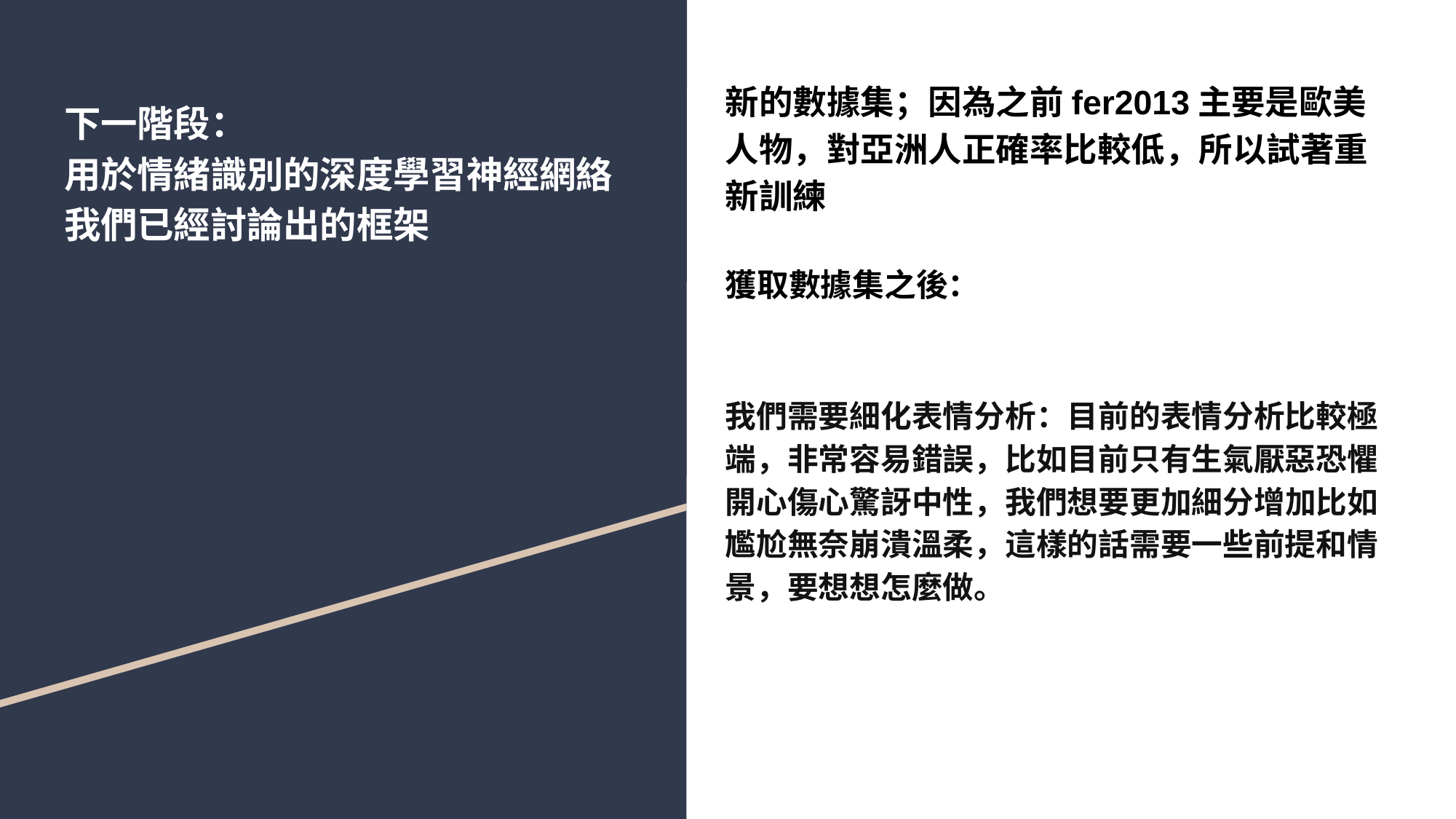

新的數據集；因為之前fer2013主要是歐美人物，對亞洲人正確率比較低，所以試著重新訓練

獲取數據集之後：

我們需要細化表情分析：目前的表情分析比較極端，非常容易錯誤，比如目前只有生氣厭惡恐懼開心傷心驚訝中性，我們想要更加細分增加比如尷尬無奈崩潰溫柔，這樣的話需要一些前提和情景，要想想怎麼做。

# 下一階段：
用於情緒識別的深度學習神經網絡
我們已經討論出的框架